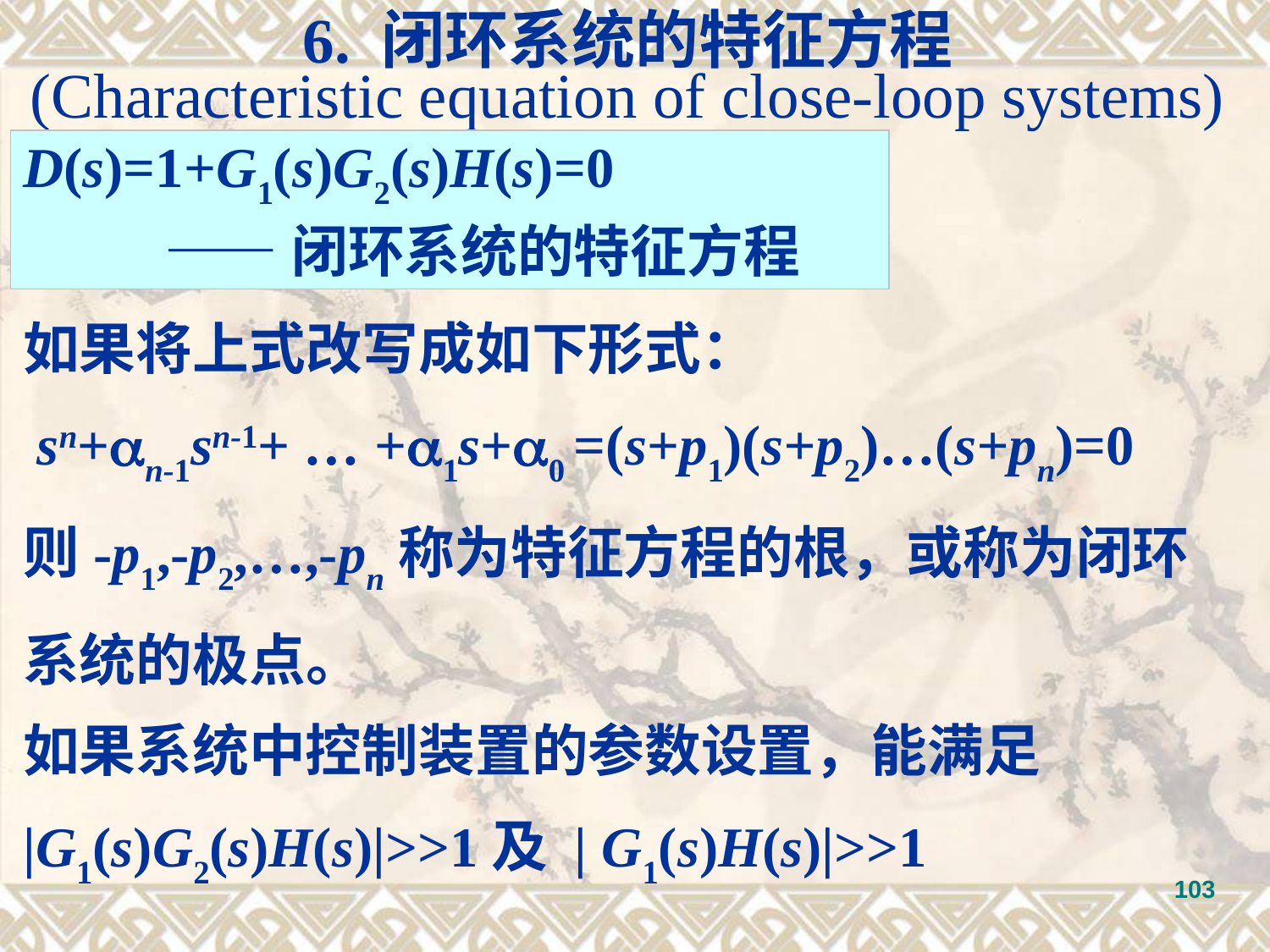

6. 闭环系统的特征方程
(Characteristic equation of close-loop systems)
D(s)=1+G1(s)G2(s)H(s)=0
           ——闭环系统的特征方程
如果将上式改写成如下形式：
 sn+αn-1sn-1+ … +α1s+α0 =(s+p1)(s+p2)…(s+pn)=0
则-p1,-p2,…,-pn称为特征方程的根，或称为闭环
系统的极点。
如果系统中控制装置的参数设置，能满足
|G1(s)G2(s)H(s)|>>1及 | G1(s)H(s)|>>1
103
103